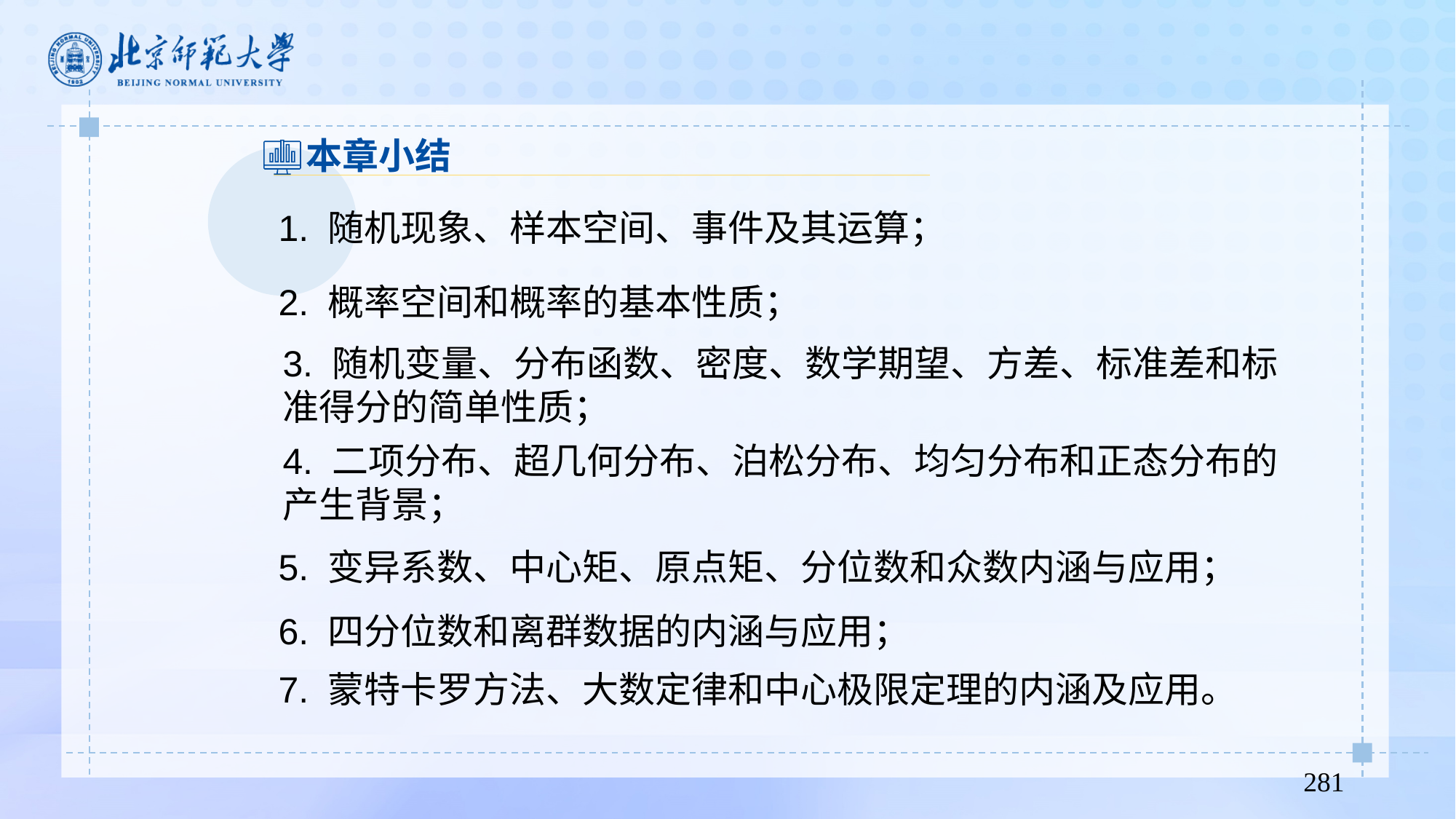

本章小结

1. 随机现象、样本空间、事件及其运算；
2. 概率空间和概率的基本性质；
3. 随机变量、分布函数、密度、数学期望、方差、标准差和标准得分的简单性质；
4. 二项分布、超几何分布、泊松分布、均匀分布和正态分布的产生背景；
5. 变异系数、中心矩、原点矩、分位数和众数内涵与应用；
6. 四分位数和离群数据的内涵与应用；
7. 蒙特卡罗方法、大数定律和中心极限定理的内涵及应用。
281